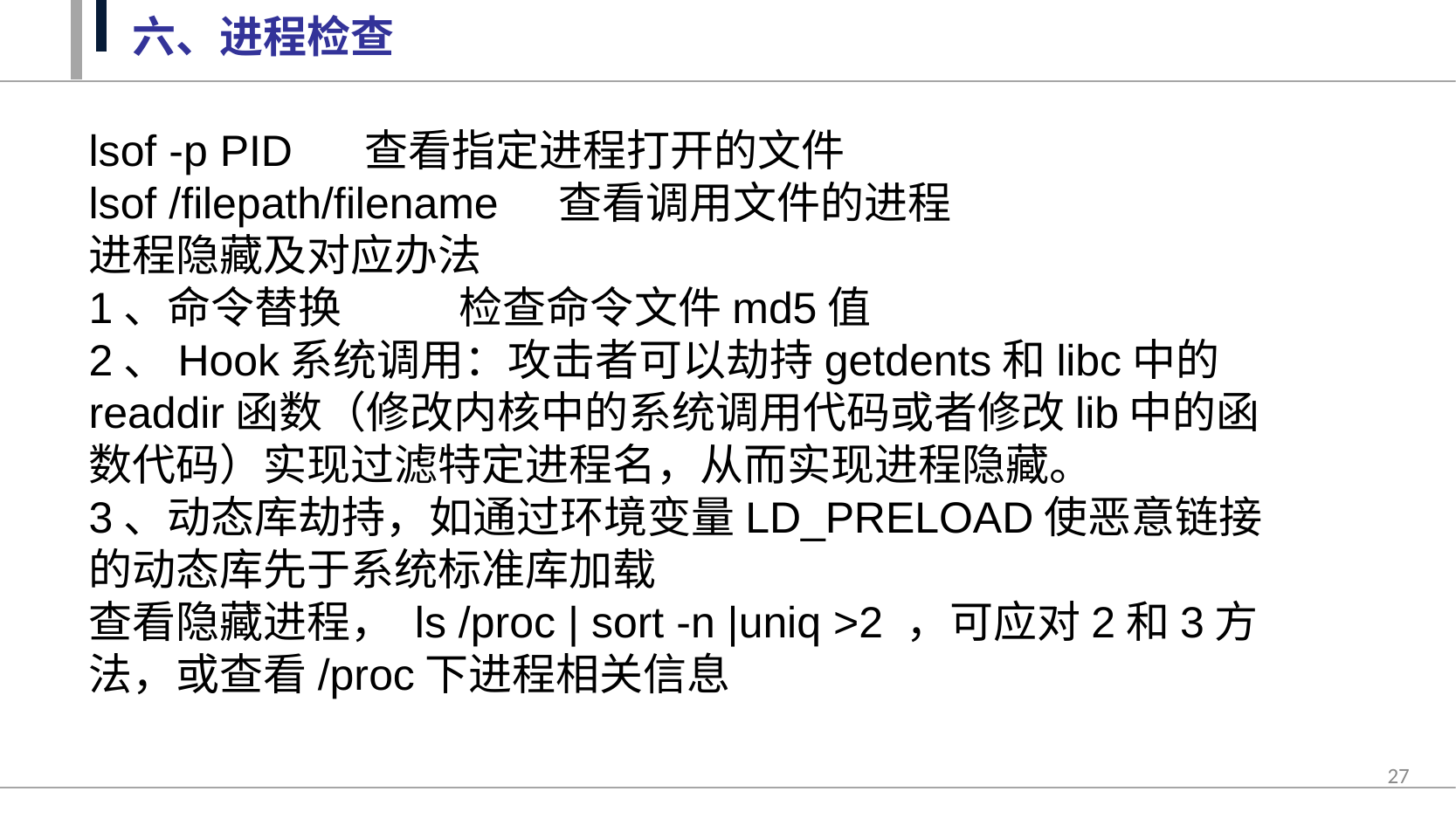

六、进程检查
lsof -p PID     查看指定进程打开的文件
lsof /filepath/filename    查看调用文件的进程
进程隐藏及对应办法
1、命令替换            检查命令文件md5值
2、Hook系统调用：攻击者可以劫持getdents和libc中的readdir函数（修改内核中的系统调用代码或者修改lib中的函数代码）实现过滤特定进程名，从而实现进程隐藏。
3、动态库劫持，如通过环境变量LD_PRELOAD使恶意链接的动态库先于系统标准库加载
查看隐藏进程， ls /proc | sort -n |uniq >2 ，可应对2和3方法，或查看/proc下进程相关信息

27